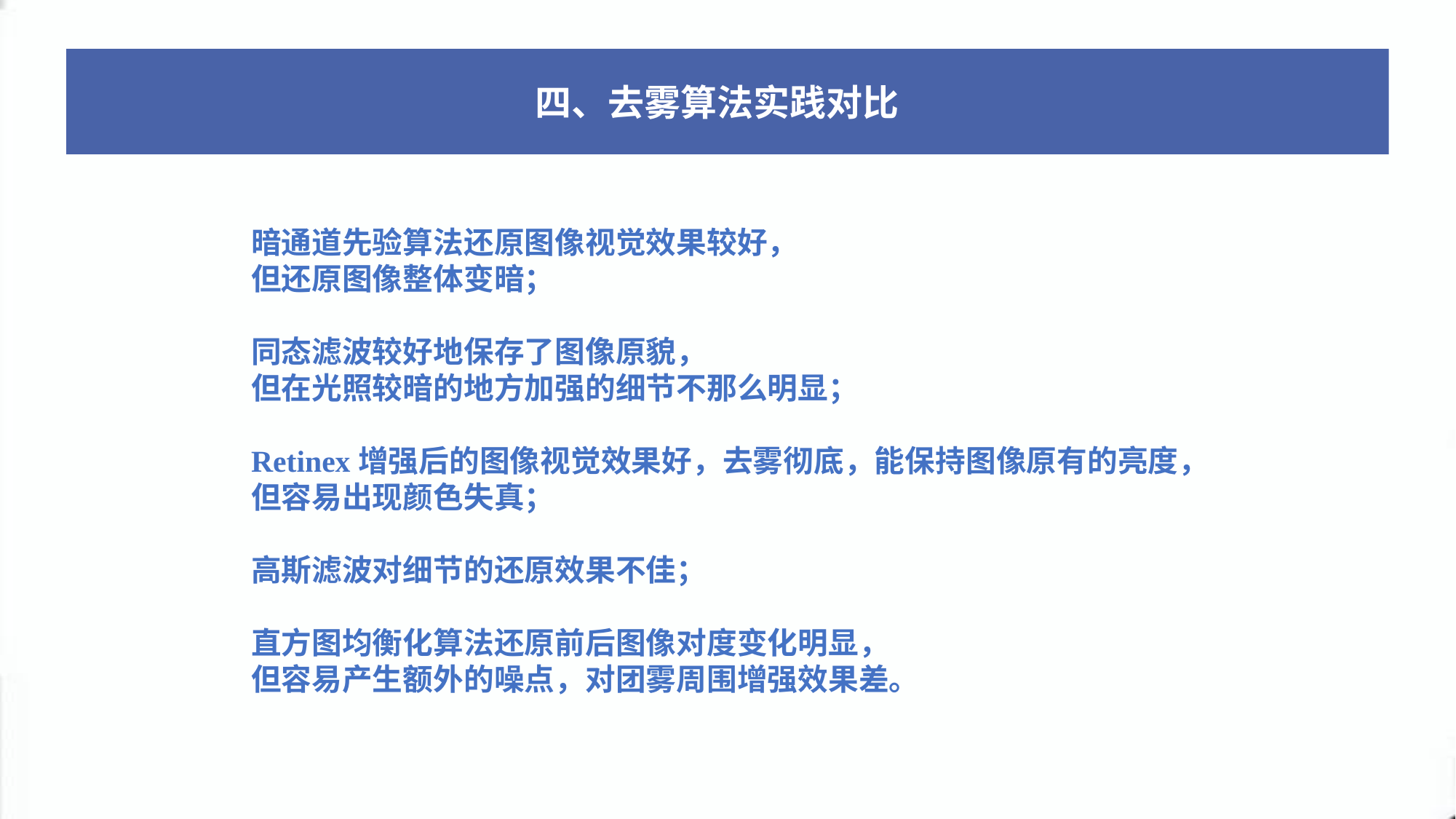

四、去雾算法实践对比
四、去雾算法实践对比
暗通道先验算法还原图像视觉效果较好，
但还原图像整体变暗；

同态滤波较好地保存了图像原貌，
但在光照较暗的地方加强的细节不那么明显；

Retinex增强后的图像视觉效果好，去雾彻底，能保持图像原有的亮度，
但容易出现颜色失真；

高斯滤波对细节的还原效果不佳；

直方图均衡化算法还原前后图像对度变化明显，
但容易产生额外的噪点，对团雾周围增强效果差。